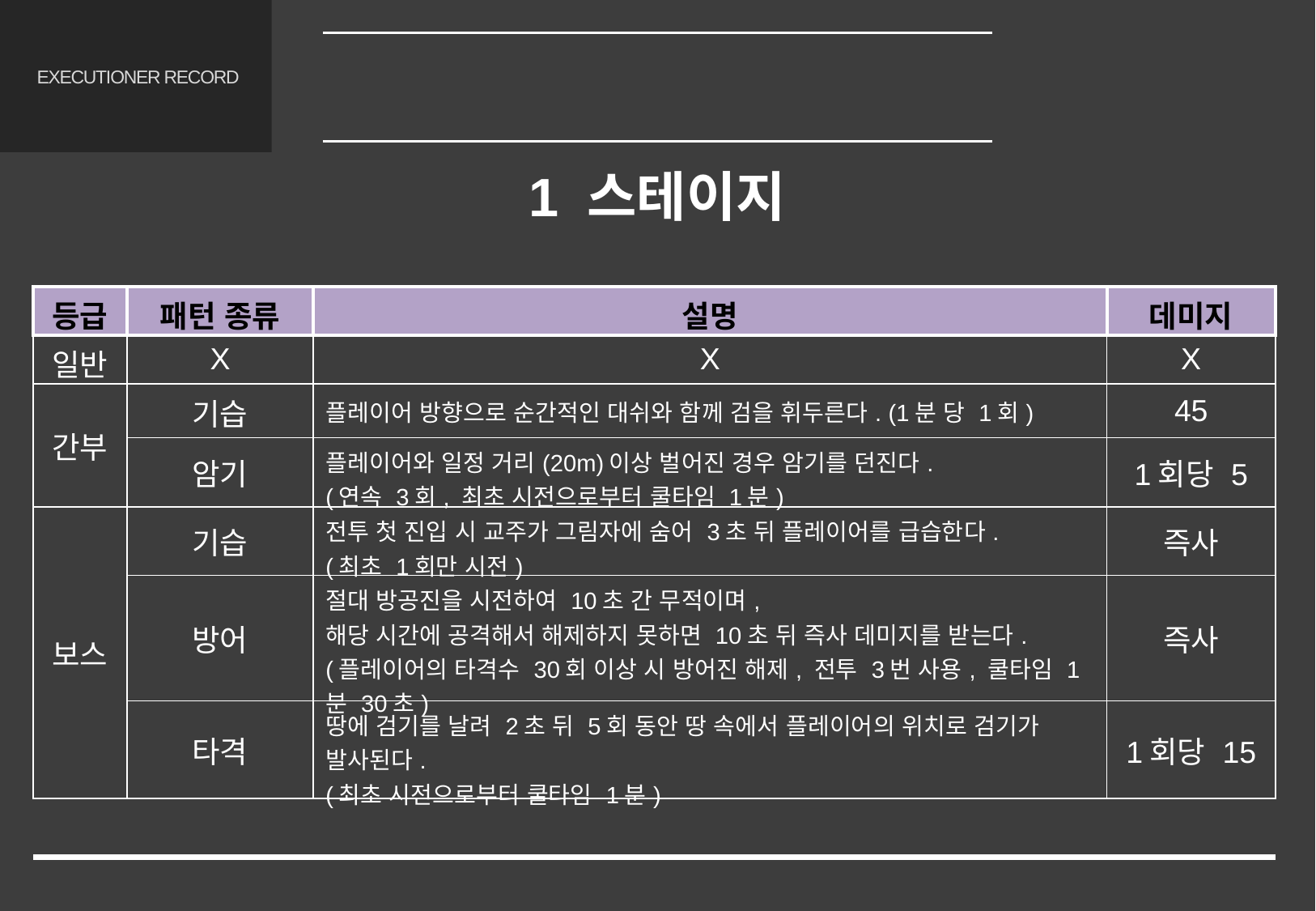

레벨 디자인
4.4 맵
# EXECUTIONER RECORD
1 스테이지
| 등급 | 패턴 종류 | 설명 | 데미지 |
| --- | --- | --- | --- |
| 일반 | X | X | X |
| 간부 | 기습 | 플레이어 방향으로 순간적인 대쉬와 함께 검을 휘두른다. (1분 당 1회) | 45 |
|  | 암기 | 플레이어와 일정 거리(20m)이상 벌어진 경우 암기를 던진다. (연속 3회, 최초 시전으로부터 쿨타임 1분) | 1회당 5 |
| 보스 | 기습 | 전투 첫 진입 시 교주가 그림자에 숨어 3초 뒤 플레이어를 급습한다. (최초 1회만 시전) | 즉사 |
|  | 방어 | 절대 방공진을 시전하여 10초 간 무적이며, 해당 시간에 공격해서 해제하지 못하면 10초 뒤 즉사 데미지를 받는다. (플레이어의 타격수 30회 이상 시 방어진 해제, 전투 3번 사용, 쿨타임 1분 30초) | 즉사 |
|  | 타격 | 땅에 검기를 날려 2초 뒤 5회 동안 땅 속에서 플레이어의 위치로 검기가 발사된다. (최초 시전으로부터 쿨타임 1분) | 1회당 15 |
41/68